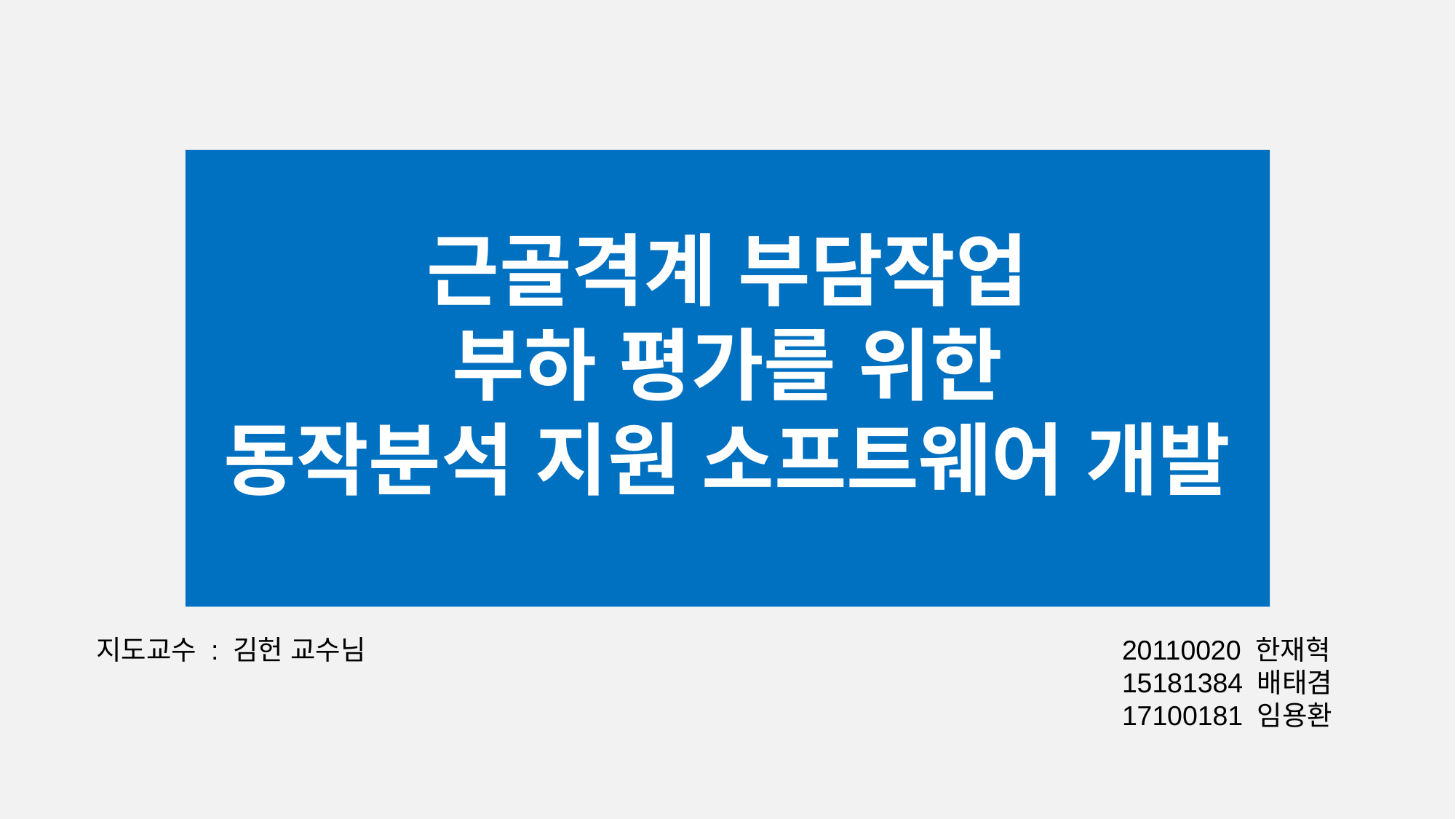

근골격계 부담작업
부하 평가를 위한
동작분석 지원 소프트웨어 개발
지도교수 : 김헌 교수님
20110020 한재혁
15181384 배태겸
17100181 임용환